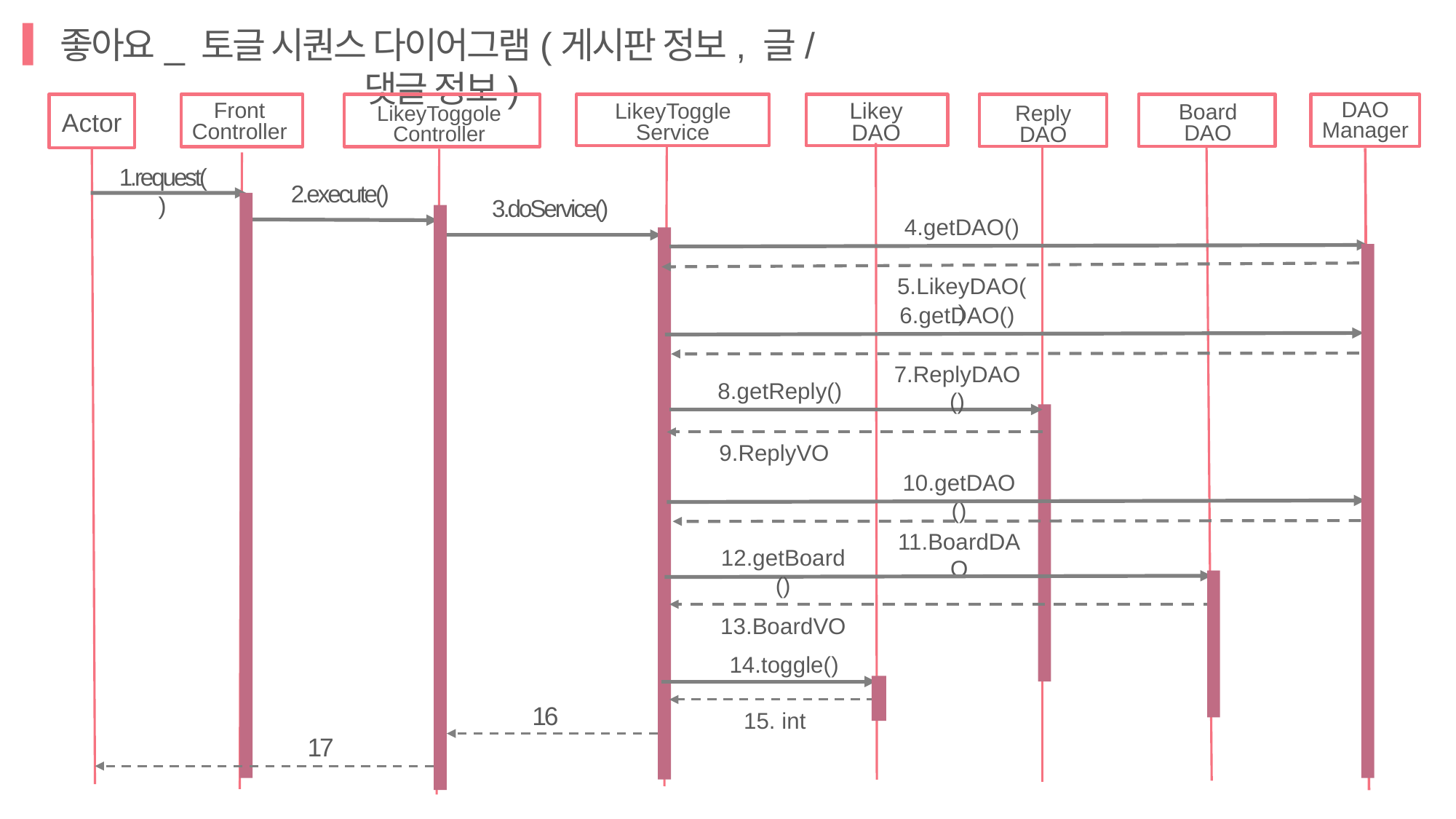

좋아요_ 토글 시퀀스 다이어그램(게시판 정보, 글/댓글 정보)

Actor

Front
Controller

LikeyToggole
Controller

LikeyToggle
Service

Likey
DAO

Reply
DAO

Board
DAO

DAO
Manager
1.request()
2.execute()
3.doService()

4.getDAO()

5.LikeyDAO()
6.getDAO()
7.ReplyDAO()
8.getReply()

9.ReplyVO
10.getDAO()
11.BoardDAO
12.getBoard()

13.BoardVO
14.toggle()

16
15. int
17